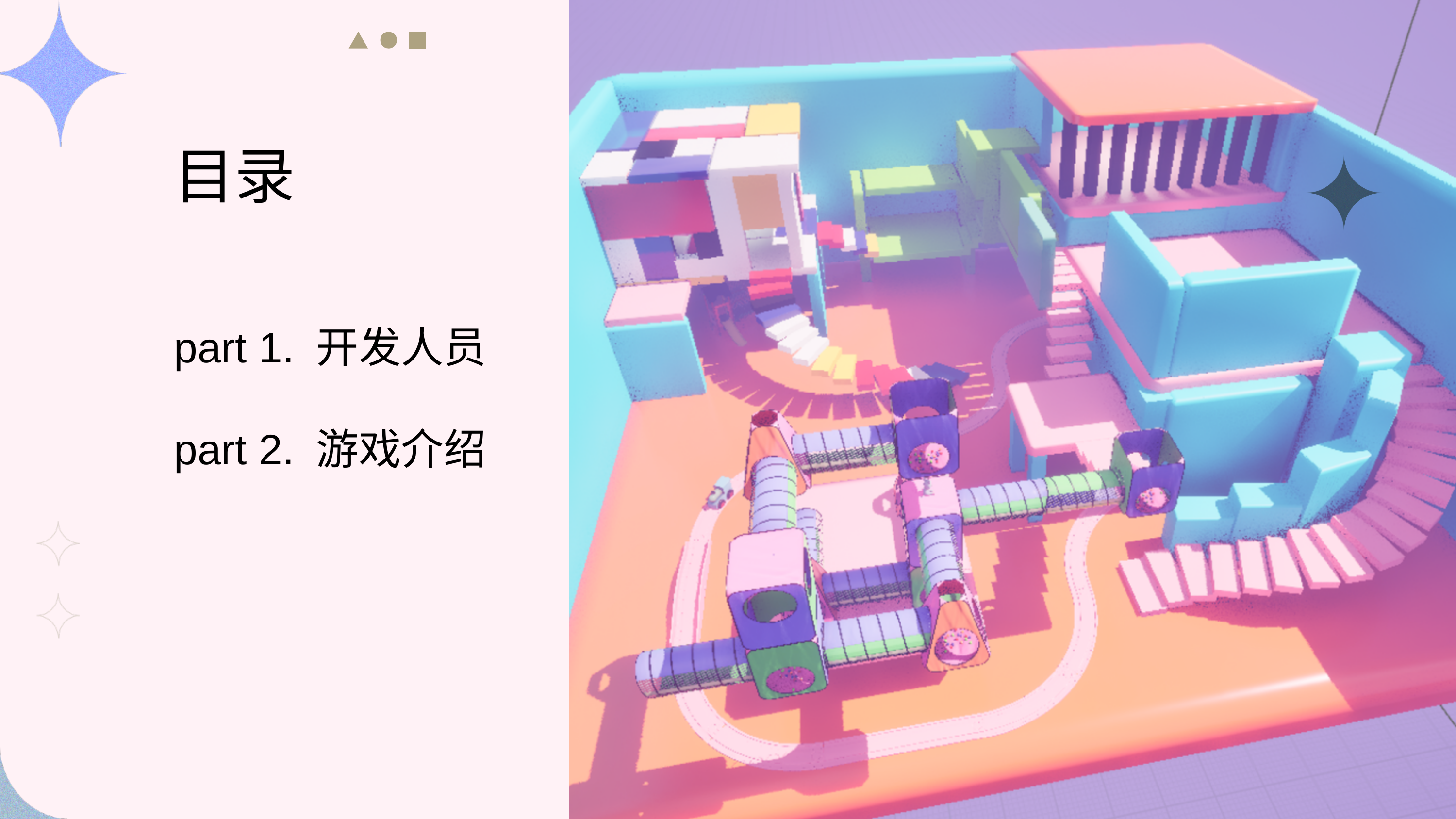

目录

part 1. 开发人员

part 2. 游戏介绍